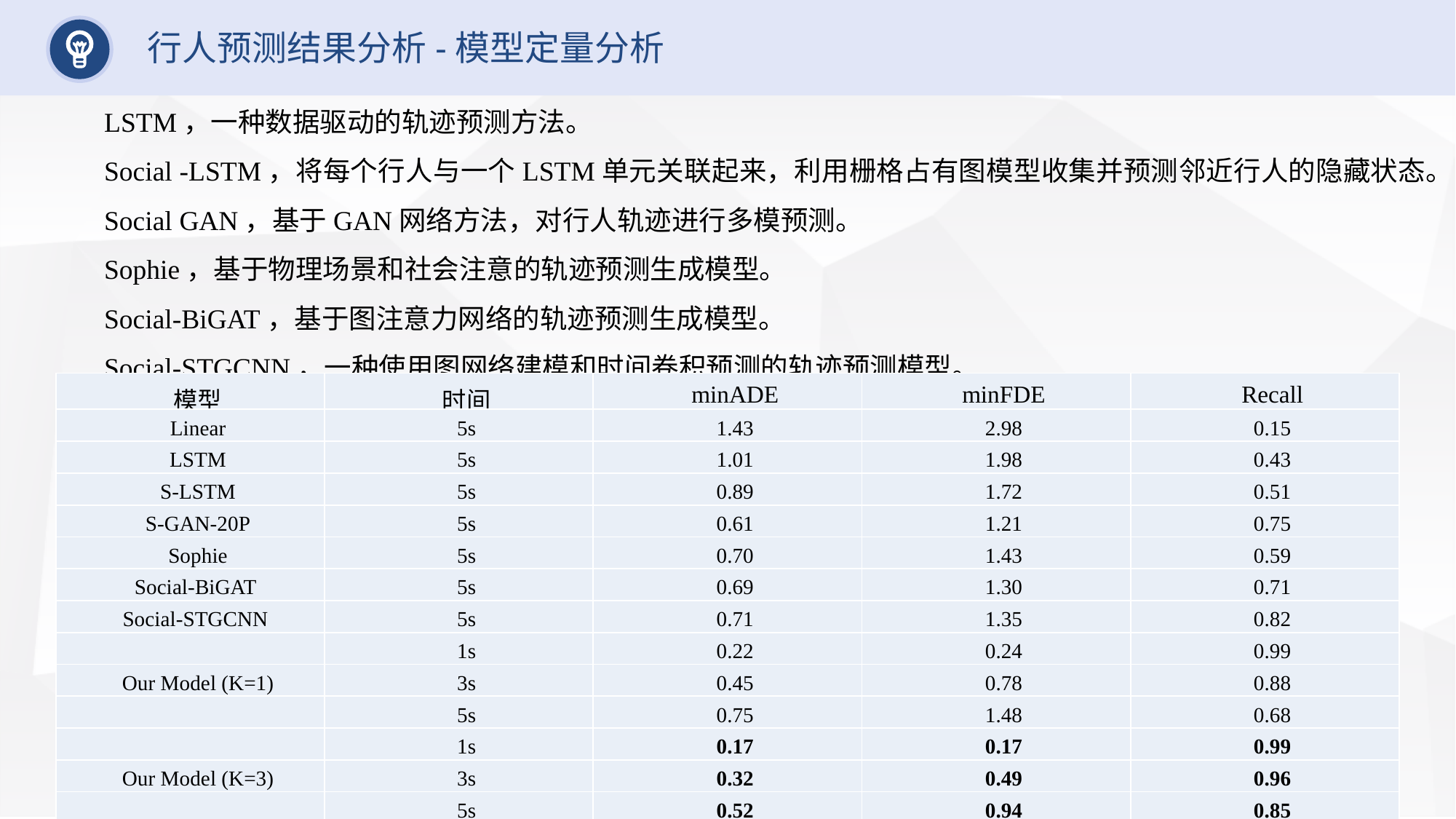

行人预测结果分析-模型定量分析

LSTM，一种数据驱动的轨迹预测方法。
Social -LSTM，将每个行人与一个LSTM单元关联起来，利用栅格占有图模型收集并预测邻近行人的隐藏状态。
Social GAN，基于GAN网络方法，对行人轨迹进行多模预测。
Sophie，基于物理场景和社会注意的轨迹预测生成模型。
Social-BiGAT，基于图注意力网络的轨迹预测生成模型。
Social-STGCNN，一种使用图网络建模和时间卷积预测的轨迹预测模型。
| 模型 | 时间 | minADE | minFDE | Recall |
| --- | --- | --- | --- | --- |
| Linear | 5s | 1.43 | 2.98 | 0.15 |
| LSTM | 5s | 1.01 | 1.98 | 0.43 |
| S-LSTM | 5s | 0.89 | 1.72 | 0.51 |
| S-GAN-20P | 5s | 0.61 | 1.21 | 0.75 |
| Sophie | 5s | 0.70 | 1.43 | 0.59 |
| Social-BiGAT | 5s | 0.69 | 1.30 | 0.71 |
| Social-STGCNN | 5s | 0.71 | 1.35 | 0.82 |
|  | 1s | 0.22 | 0.24 | 0.99 |
| Our Model (K=1) | 3s | 0.45 | 0.78 | 0.88 |
|  | 5s | 0.75 | 1.48 | 0.68 |
|  | 1s | 0.17 | 0.17 | 0.99 |
| Our Model (K=3) | 3s | 0.32 | 0.49 | 0.96 |
|  | 5s | 0.52 | 0.94 | 0.85 |